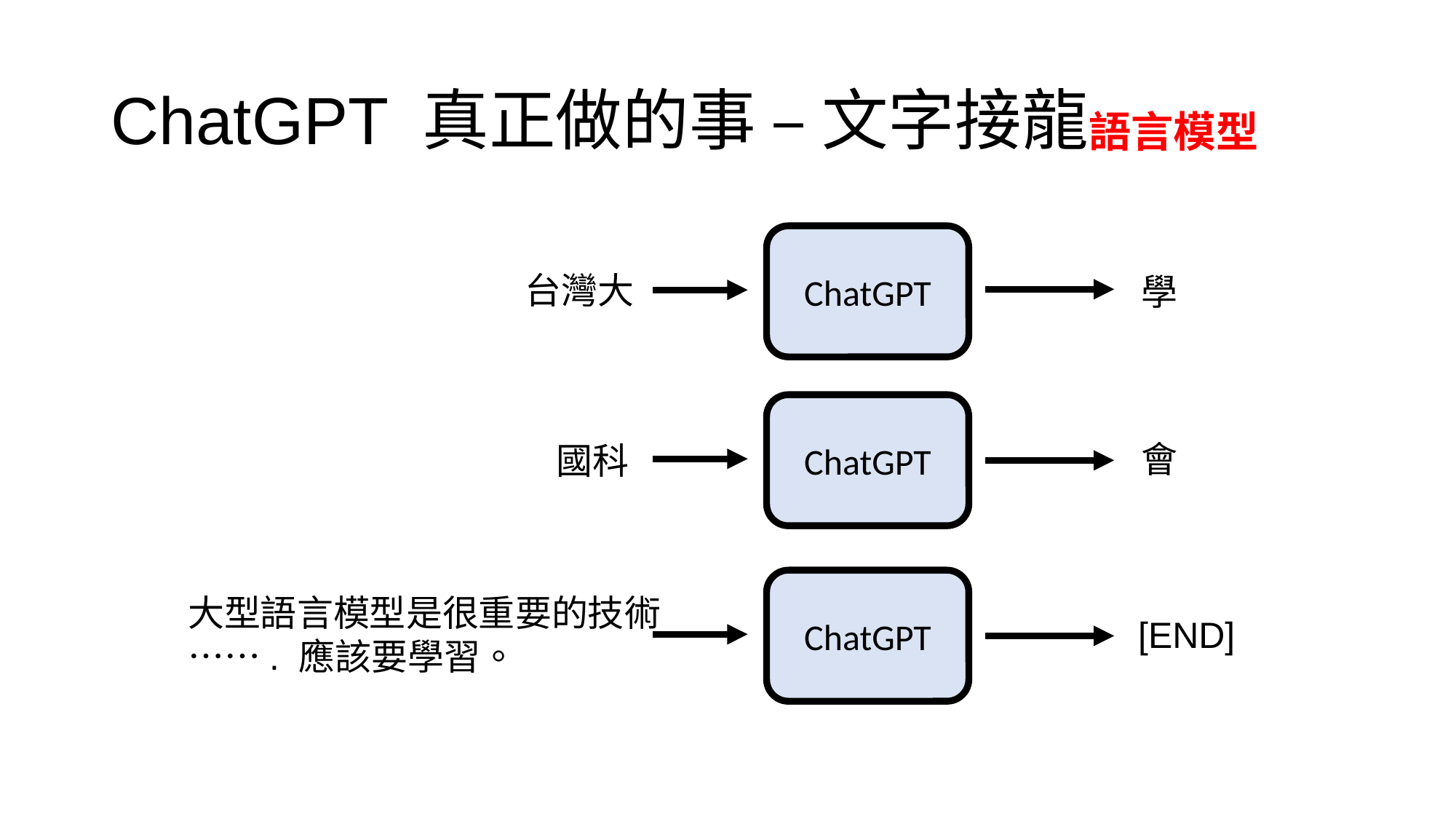

# ChatGPT 真正做的事 – 文字接龍
語言模型
ChatGPT
台灣大
學
ChatGPT
會
國科
ChatGPT
大型語言模型是很重要的技術 ……. 應該要學習。
[END]